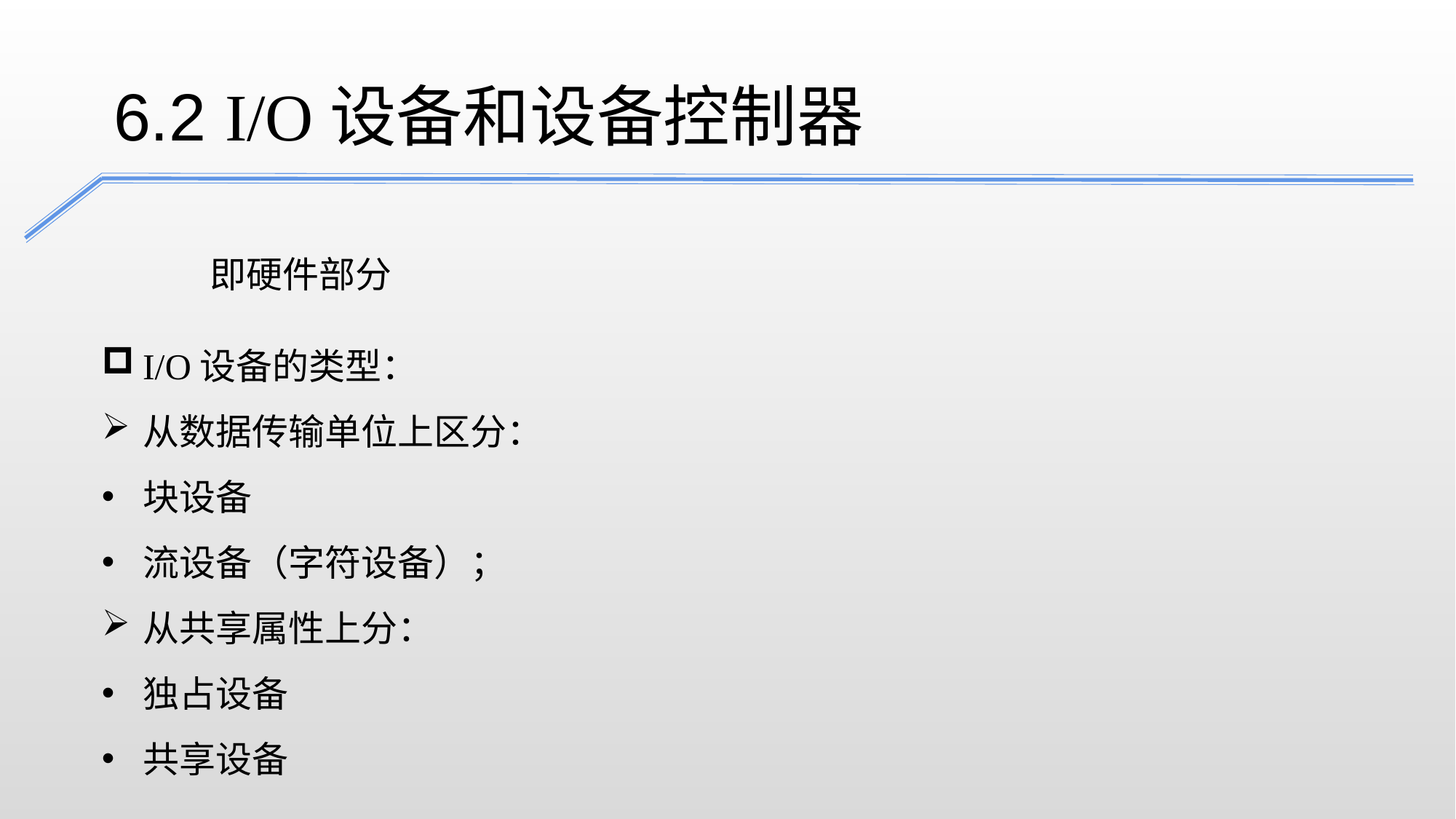

6.2 I/O设备和设备控制器
即硬件部分
I/O设备的类型：
从数据传输单位上区分：
块设备
流设备（字符设备）；
从共享属性上分：
独占设备
共享设备